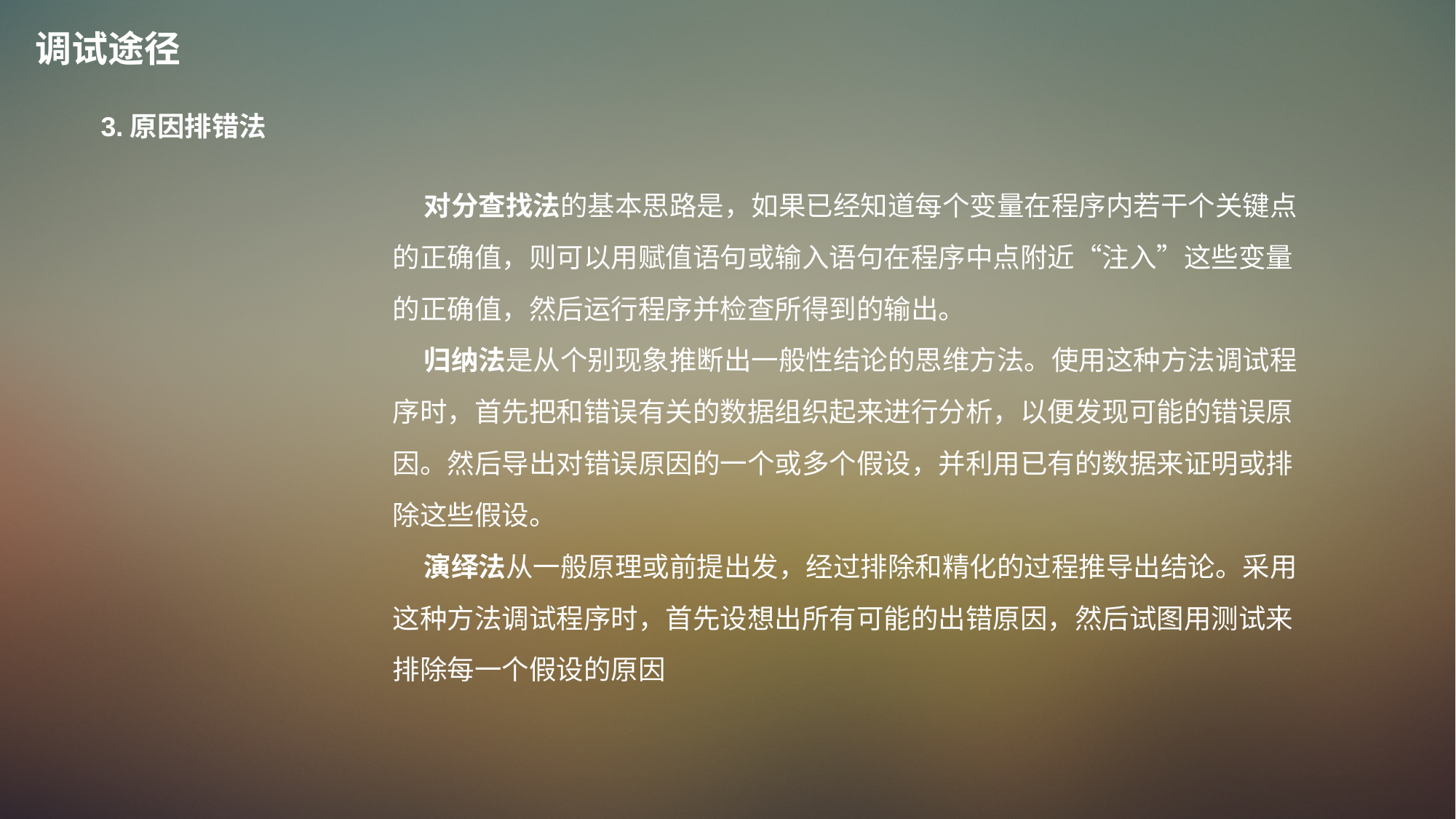

调试途径
3.原因排错法
    对分查找法的基本思路是，如果已经知道每个变量在程序内若干个关键点的正确值，则可以用赋值语句或输入语句在程序中点附近“注入”这些变量的正确值，然后运行程序并检查所得到的输出。
    归纳法是从个别现象推断出一般性结论的思维方法。使用这种方法调试程序时，首先把和错误有关的数据组织起来进行分析，以便发现可能的错误原因。然后导出对错误原因的一个或多个假设，并利用已有的数据来证明或排除这些假设。
    演绎法从一般原理或前提出发，经过排除和精化的过程推导出结论。采用这种方法调试程序时，首先设想出所有可能的出错原因，然后试图用测试来排除每一个假设的原因